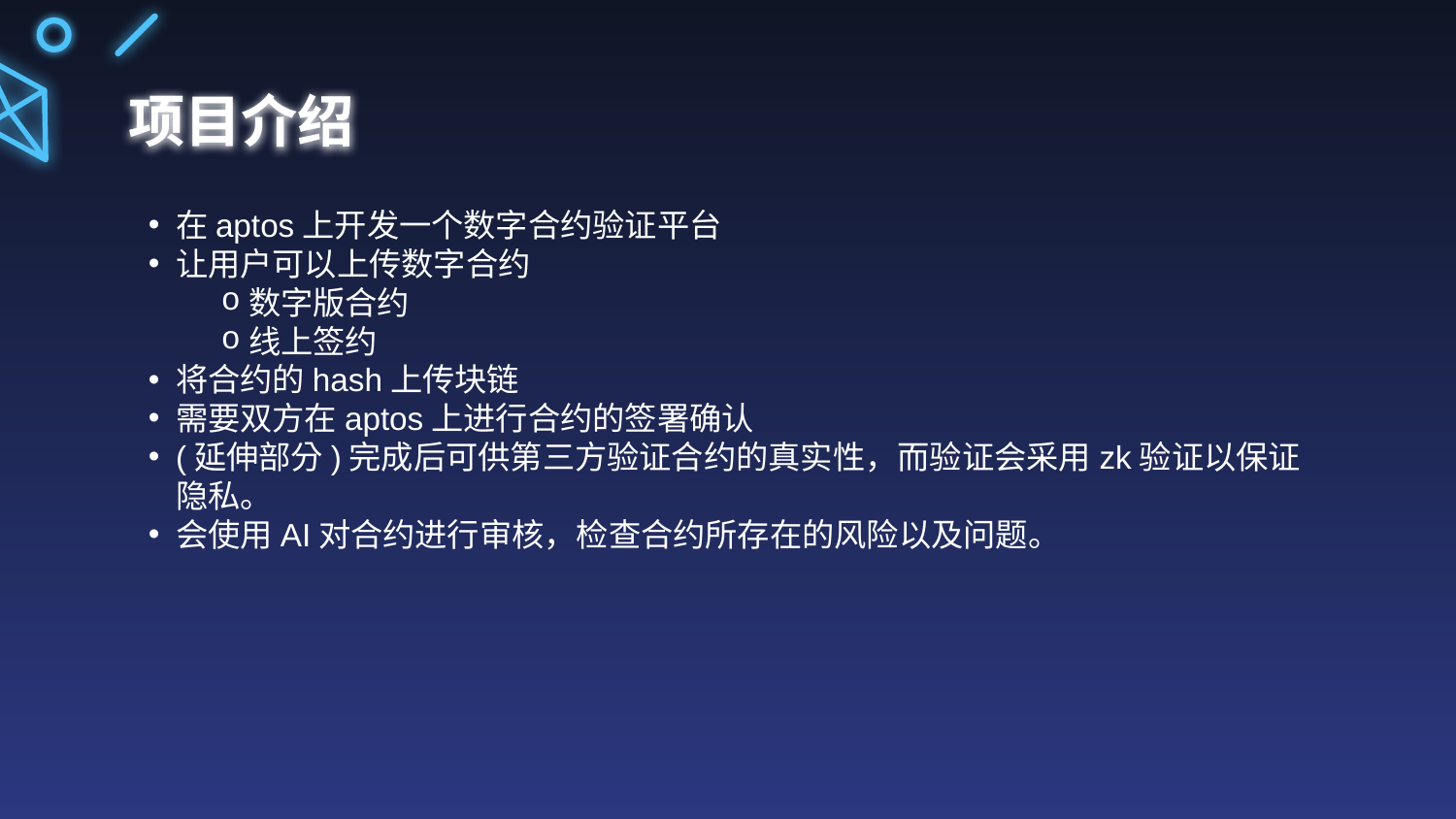

# 项目介绍
在aptos上开发一个数字合约验证平台
让用户可以上传数字合约
数字版合约
线上签约
将合约的hash上传块链
需要双方在aptos上进行合约的签署确认
(延伸部分)完成后可供第三方验证合约的真实性，而验证会采用zk验证以保证隐私。
会使用AI对合约进行审核，检查合约所存在的风险以及问题。